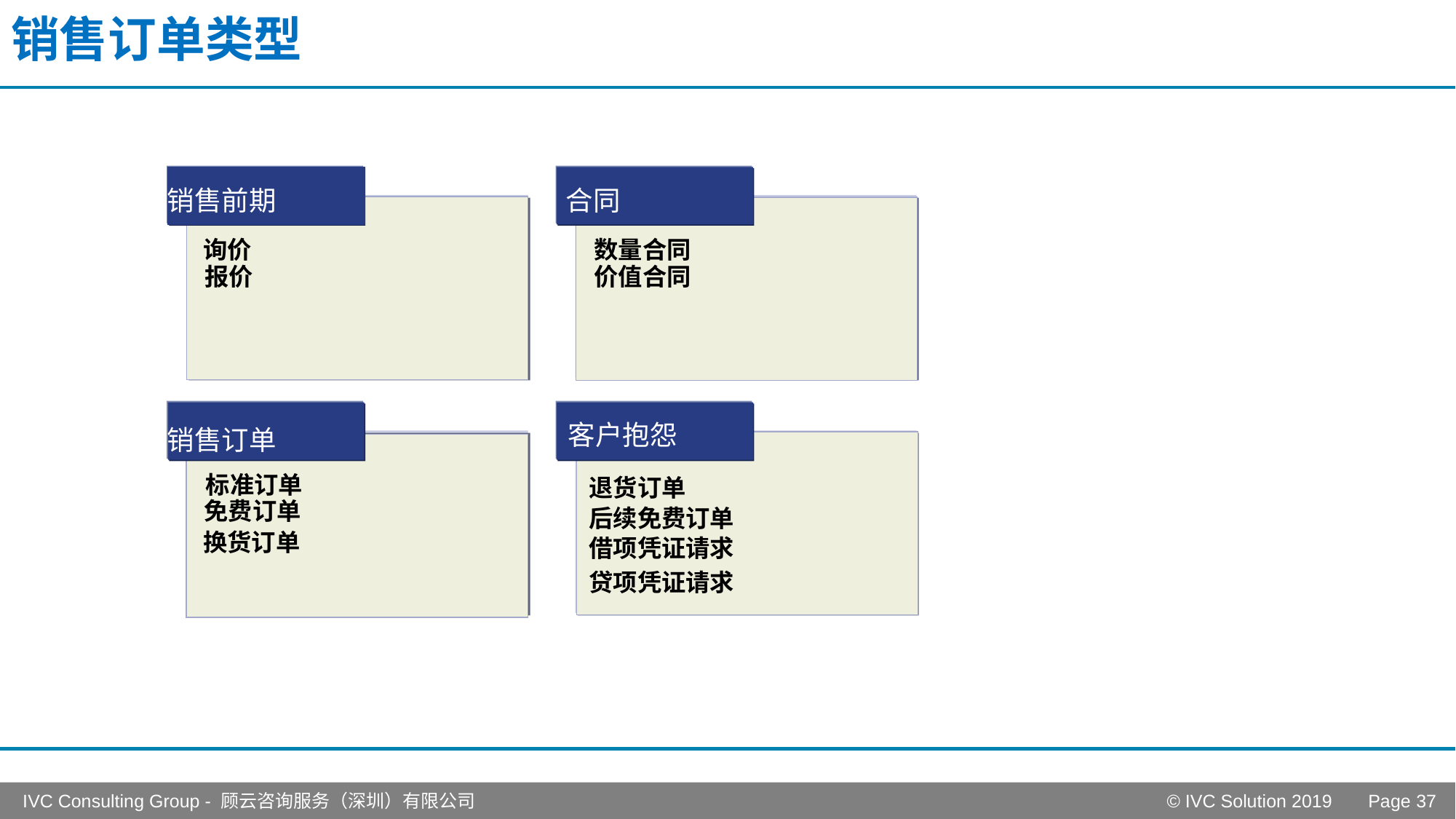

# 销售订单类型

询价

数量合同

报价

价值合同

标准订单

退货订单

免费订单

后续免费订单

换货订单

销售前期
合同
客户抱怨
销售订单
借项凭证请求
贷项凭证请求